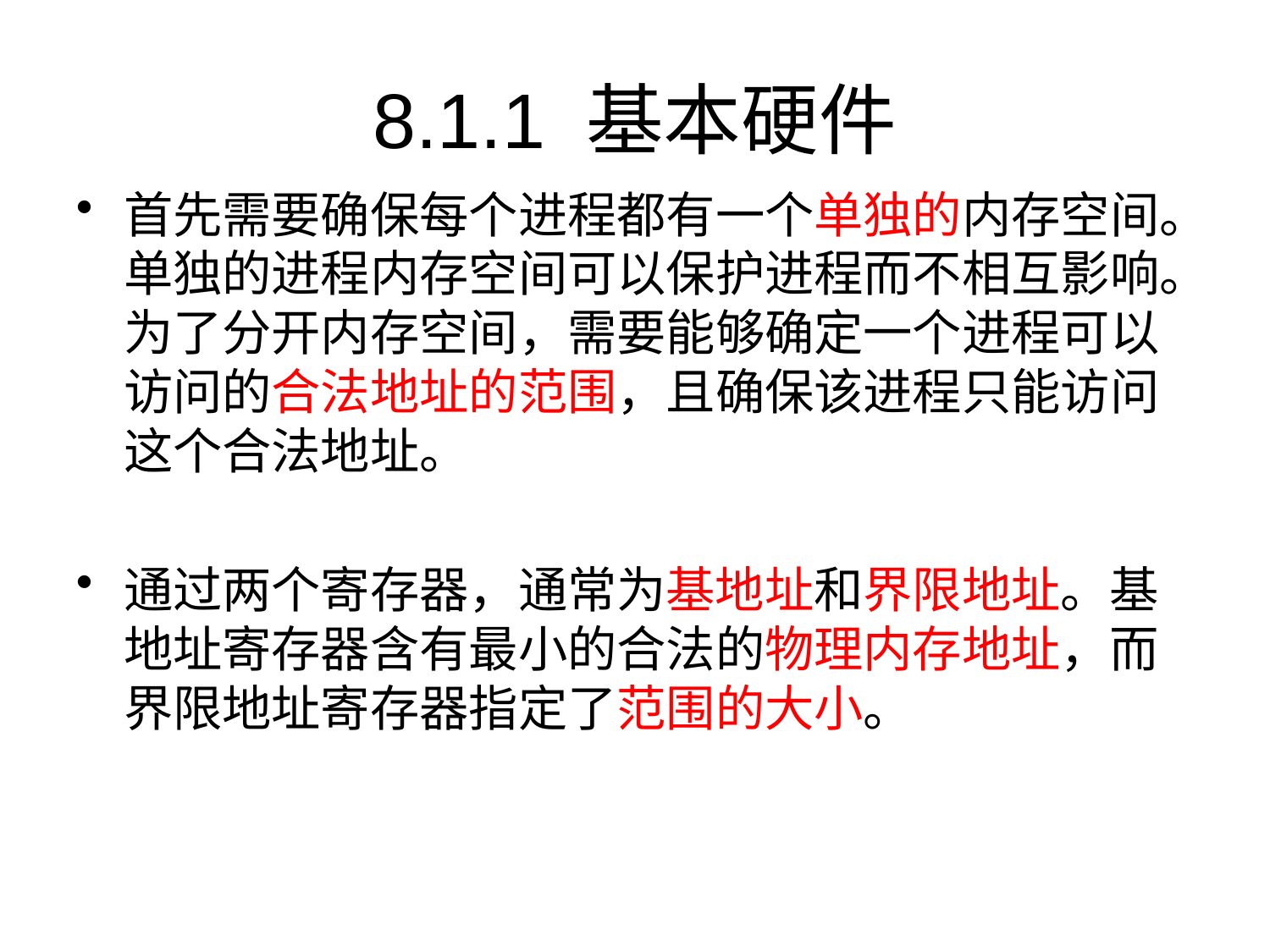

# 8.1.1 基本硬件
首先需要确保每个进程都有一个单独的内存空间。单独的进程内存空间可以保护进程而不相互影响。为了分开内存空间，需要能够确定一个进程可以访问的合法地址的范围，且确保该进程只能访问这个合法地址。

通过两个寄存器，通常为基地址和界限地址。基地址寄存器含有最小的合法的物理内存地址，而界限地址寄存器指定了范围的大小。